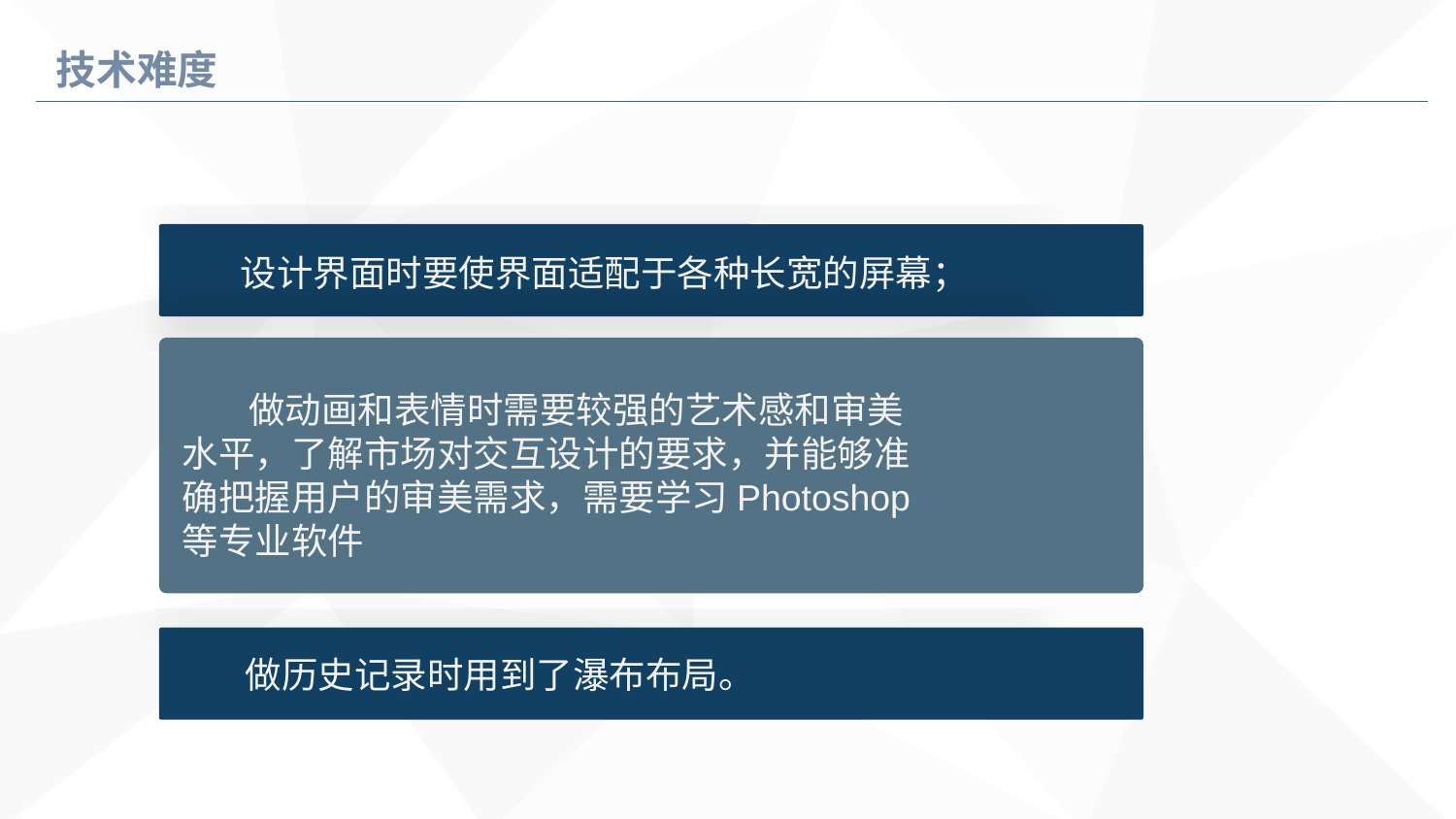

技术难度

      设计界面时要使界面适配于各种长宽的屏幕；

       做动画和表情时需要较强的艺术感和审美水平，了解市场对交互设计的要求，并能够准确把握用户的审美需求，需要学习Photoshop等专业软件
        做历史记录时用到了瀑布布局。